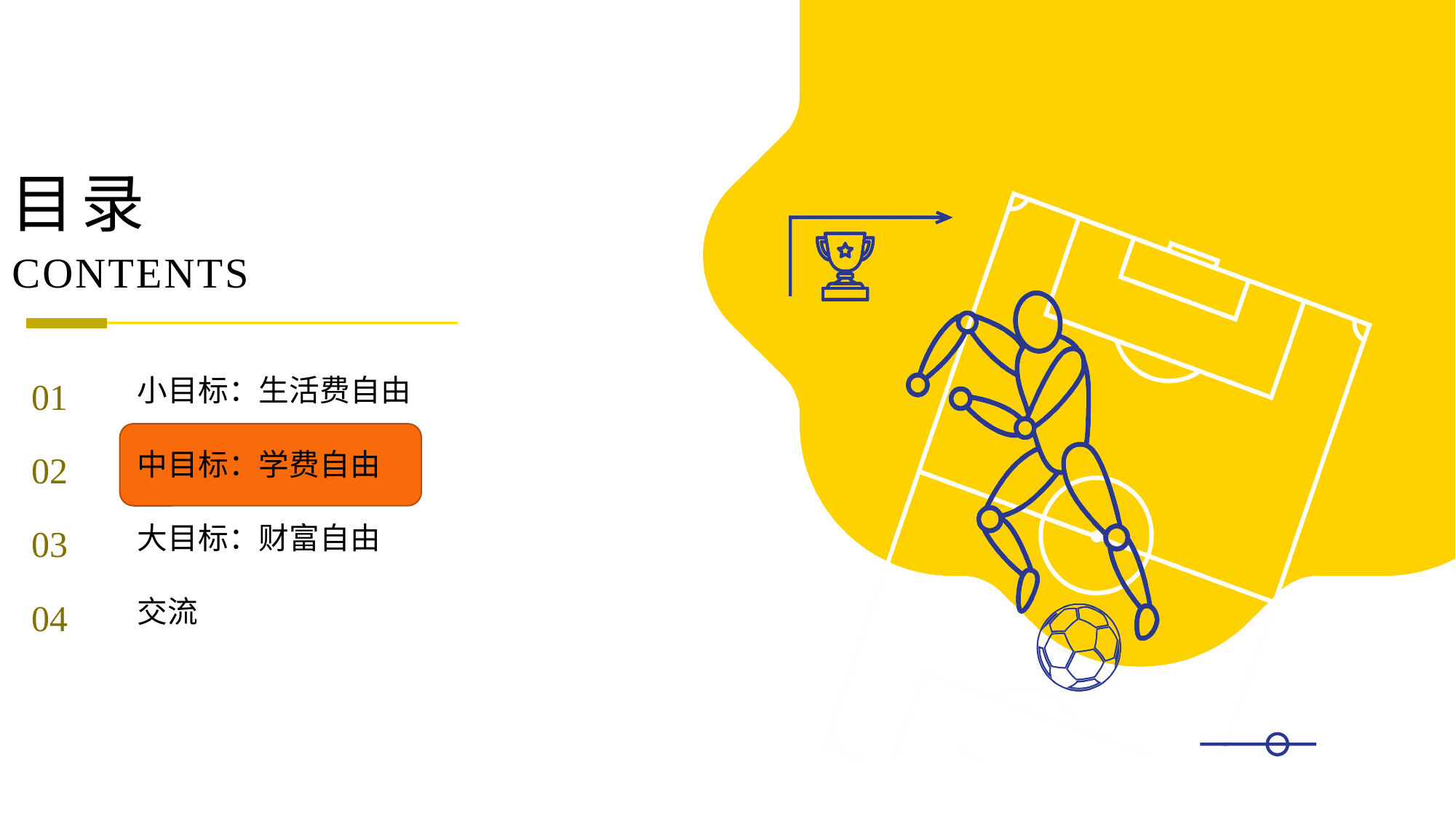

目录
CONTENTS
01
小目标：生活费自由

02
中目标：学费自由
03
大目标：财富自由
04
交流